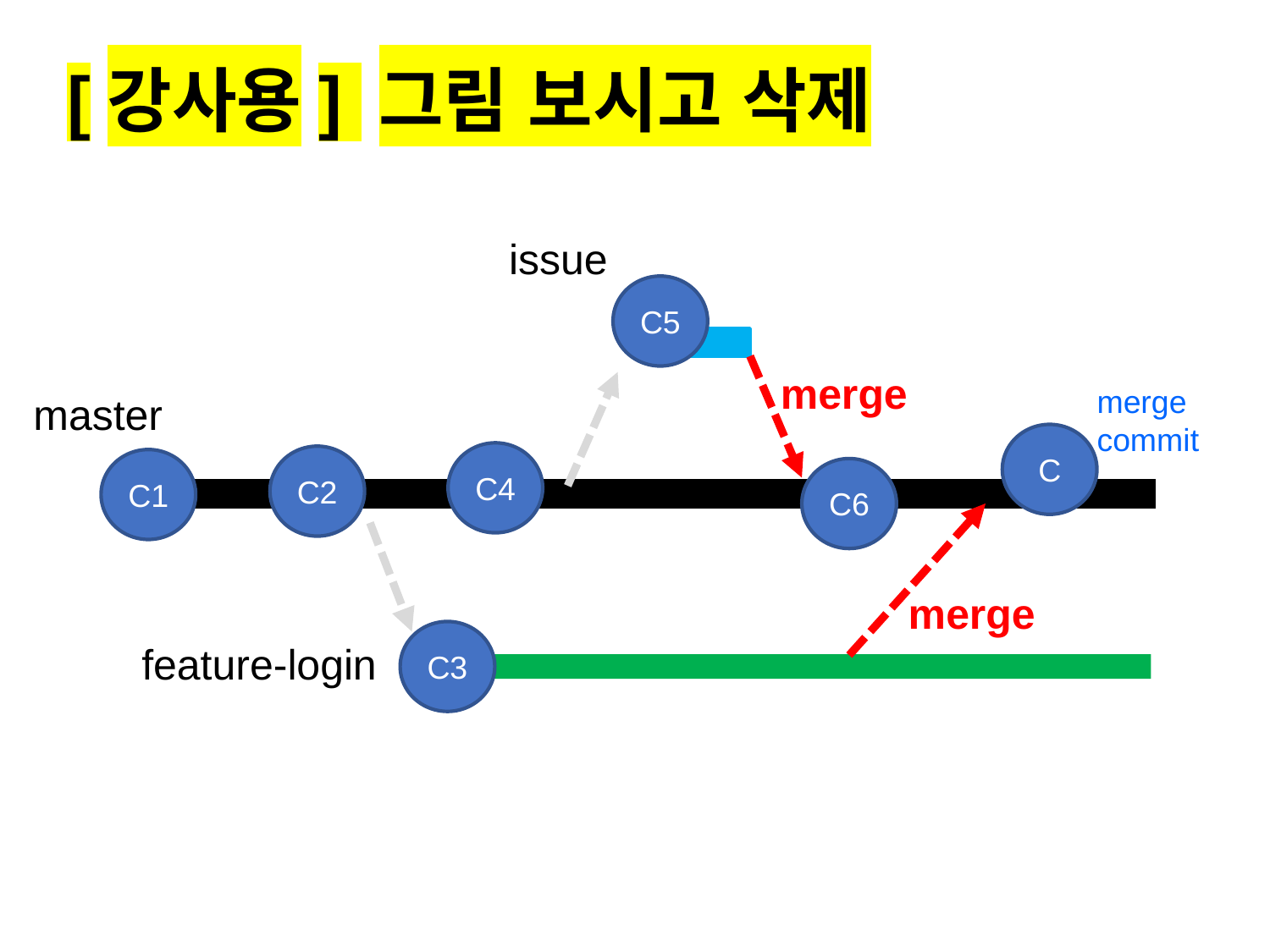

#
[강사용] 그림 보시고 삭제
issue

C5
merge
merge
commit
master

C
C4
C2
C1
C6
merge
C3
feature-login